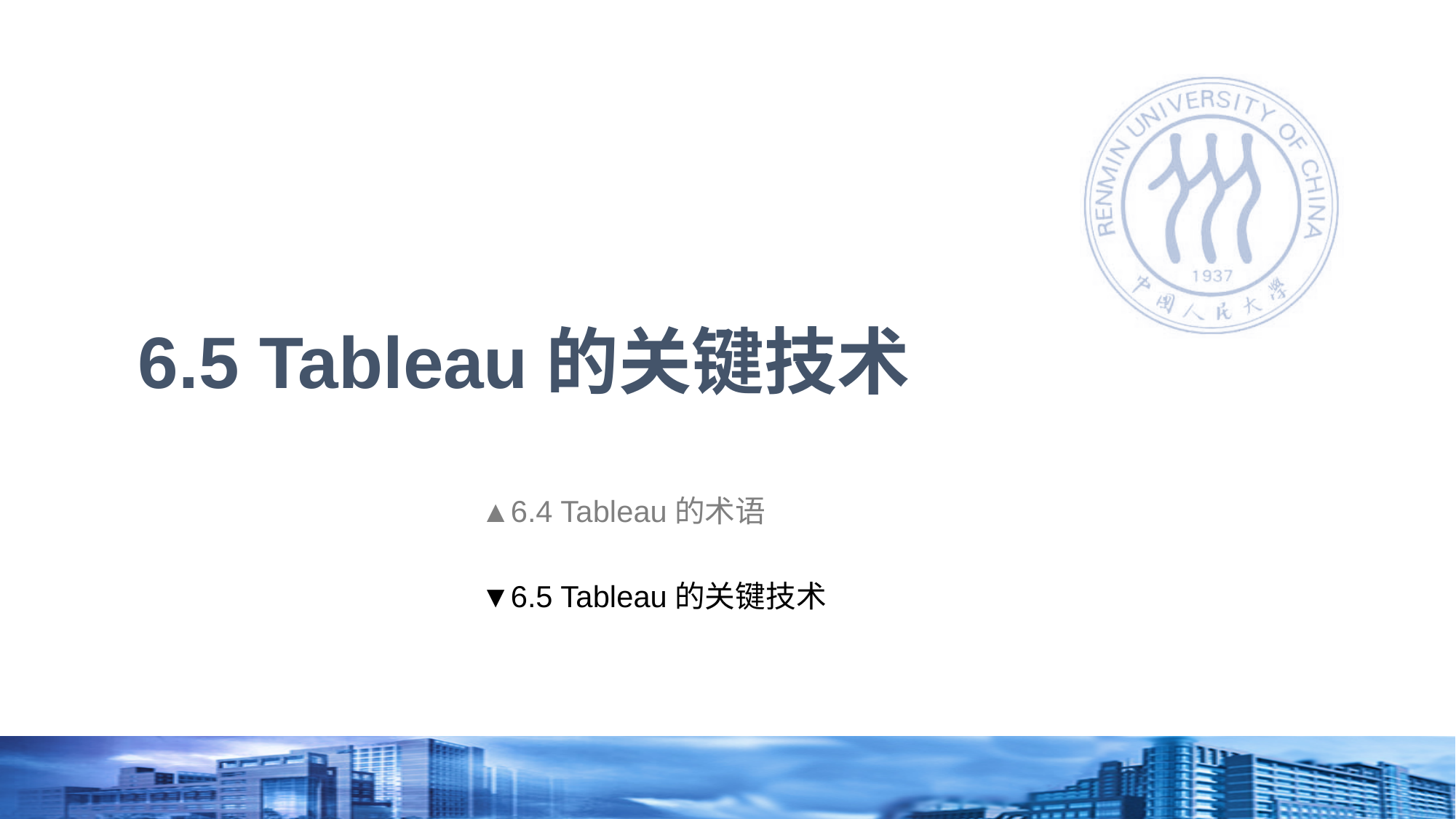

# 6.5 Tableau的关键技术
▲6.4 Tableau的术语

▼6.5 Tableau的关键技术